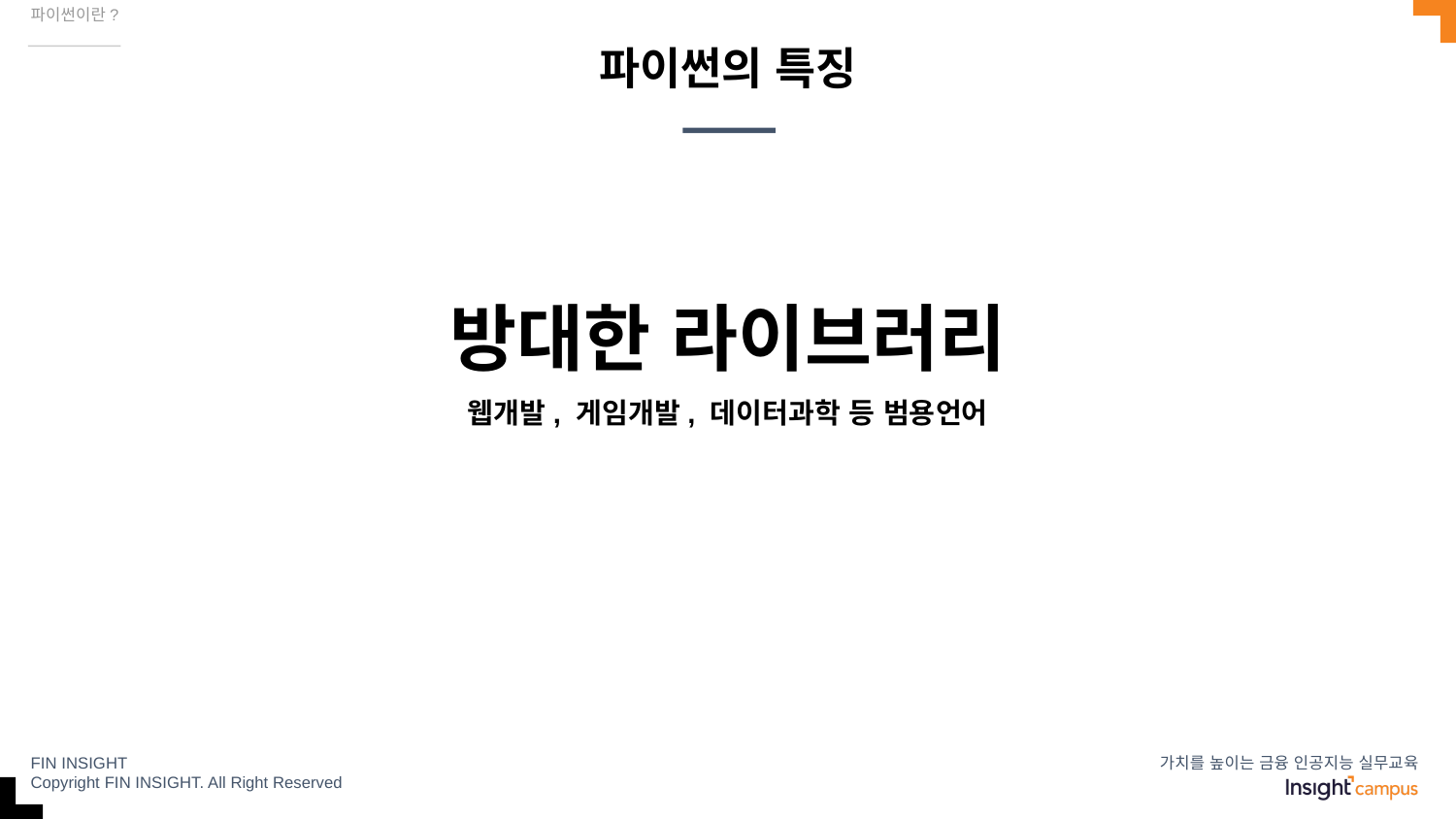

파이썬이란?
# 파이썬의 특징
방대한 라이브러리
웹개발, 게임개발, 데이터과학 등 범용언어